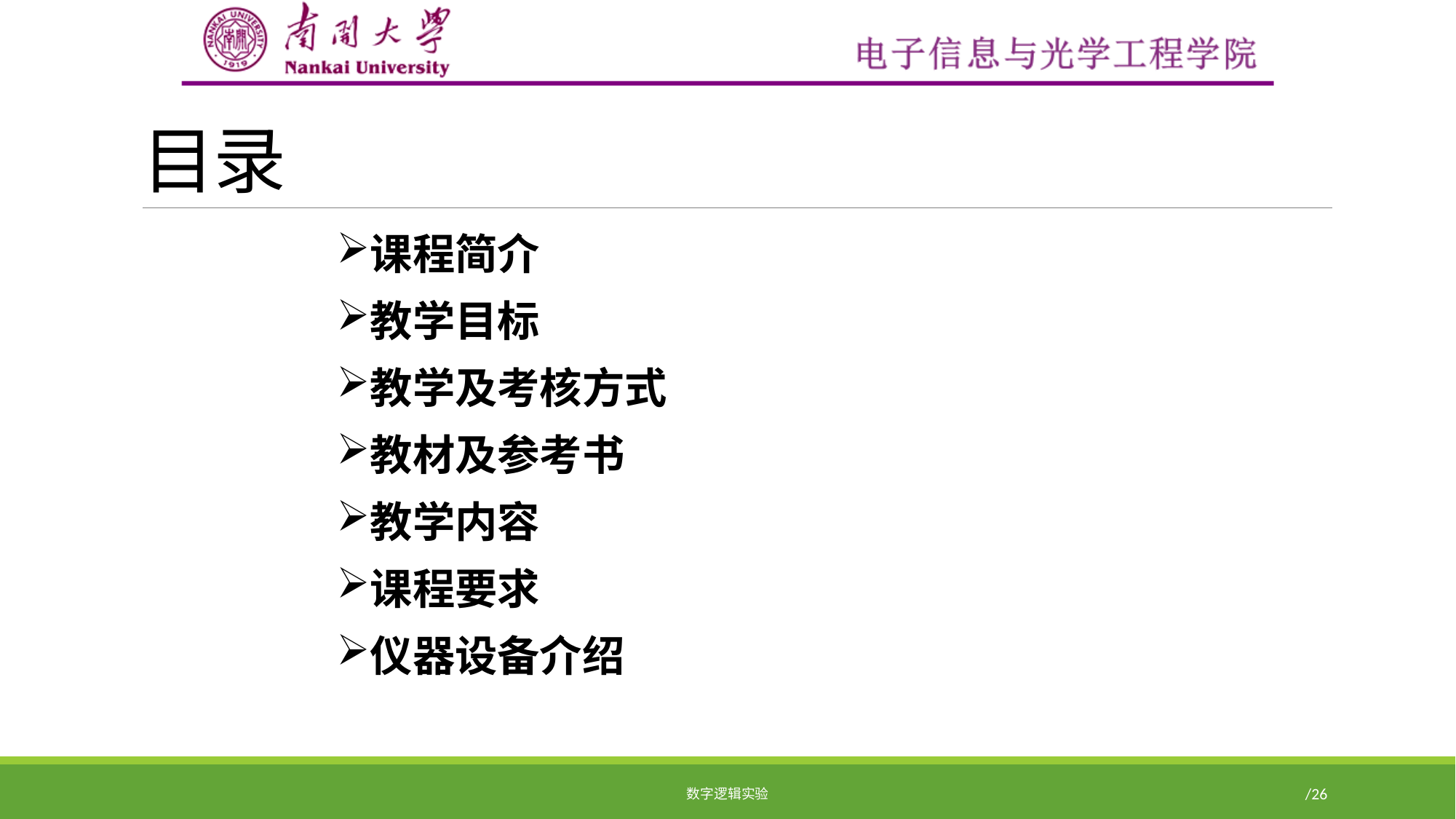

# 目录
课程简介
教学目标
教学及考核方式
教材及参考书
教学内容
课程要求
仪器设备介绍
数字逻辑实验
2